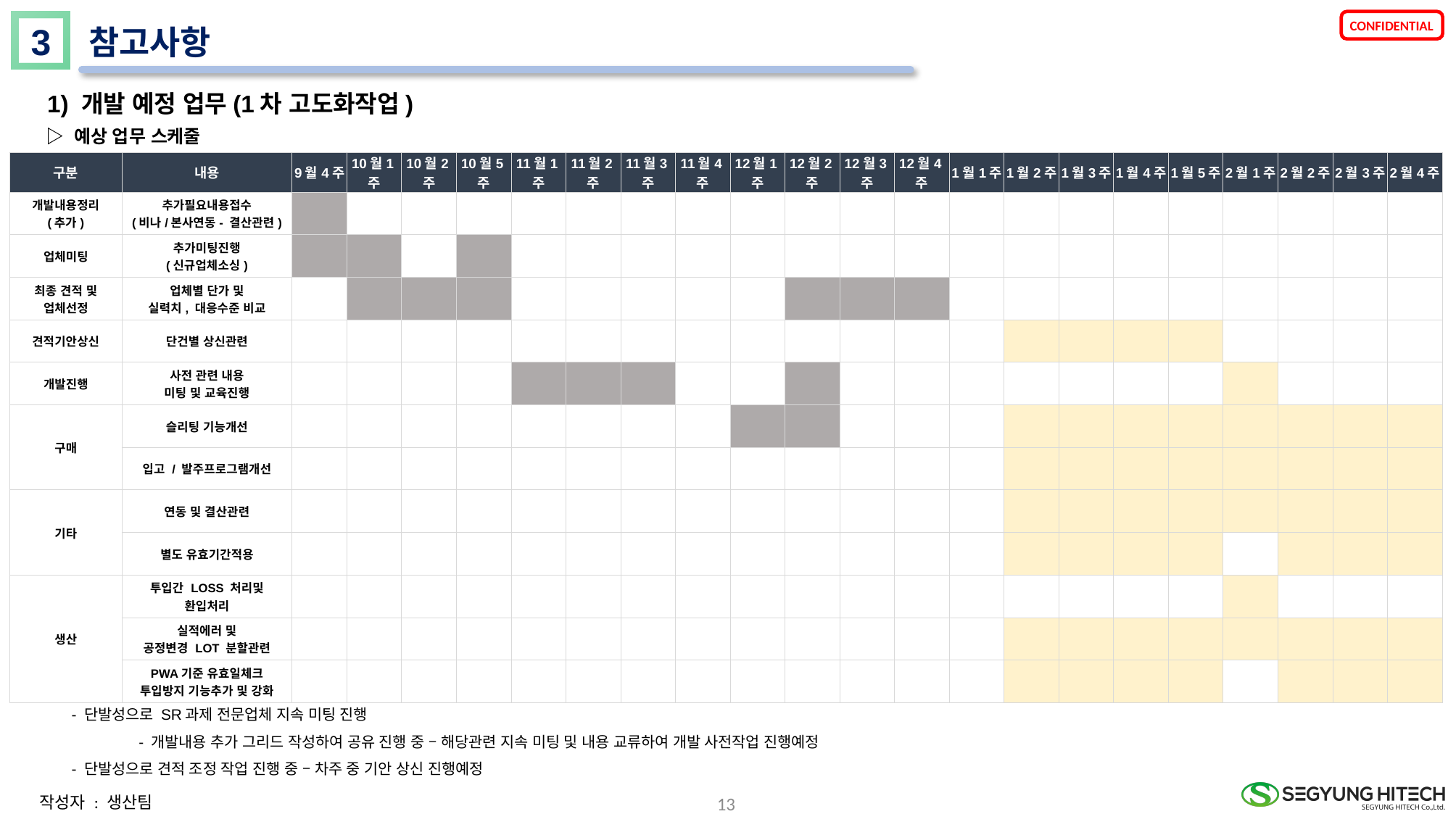

3
참고사항
1) 개발 예정 업무(1차 고도화작업)
           ▷ 예상 업무 스케줄
| 구분 | 내용 | 9월4주 | 10월1주 | 10월2주 | 10월5주 | 11월1주 | 11월2주 | 11월3주 | 11월4주 | 12월1주 | 12월2주 | 12월3주 | 12월4주 | 1월1주 | 1월2주 | 1월3주 | 1월4주 | 1월5주 | 2월1주 | 2월2주 | 2월3주 | 2월4주 |
| --- | --- | --- | --- | --- | --- | --- | --- | --- | --- | --- | --- | --- | --- | --- | --- | --- | --- | --- | --- | --- | --- | --- |
| 개발내용정리 (추가) | 추가필요내용접수 (비나/본사연동- 결산관련) |  |  |  |  |  |  |  |  |  |  |  |  |  |  |  |  |  |  |  |  |  |
| 업체미팅 | 추가미팅진행 (신규업체소싱) |  |  |  |  |  |  |  |  |  |  |  |  |  |  |  |  |  |  |  |  |  |
| 최종 견적 및 업체선정 | 업체별 단가 및 실력치, 대응수준 비교 |  |  |  |  |  |  |  |  |  |  |  |  |  |  |  |  |  |  |  |  |  |
| 견적기안상신 | 단건별 상신관련 |  |  |  |  |  |  |  |  |  |  |  |  |  |  |  |  |  |  |  |  |  |
| 개발진행 | 사전 관련 내용 미팅 및 교육진행 |  |  |  |  |  |  |  |  |  |  |  |  |  |  |  |  |  |  |  |  |  |
| 구매 | 슬리팅 기능개선 |  |  |  |  |  |  |  |  |  |  |  |  |  |  |  |  |  |  |  |  |  |
|  | 입고 / 발주프로그램개선 |  |  |  |  |  |  |  |  |  |  |  |  |  |  |  |  |  |  |  |  |  |
| 기타 | 연동 및 결산관련 |  |  |  |  |  |  |  |  |  |  |  |  |  |  |  |  |  |  |  |  |  |
|  | 별도 유효기간적용 |  |  |  |  |  |  |  |  |  |  |  |  |  |  |  |  |  |  |  |  |  |
| 생산 | 투입간 LOSS 처리및 환입처리 |  |  |  |  |  |  |  |  |  |  |  |  |  |  |  |  |  |  |  |  |  |
|  | 실적에러 및 공정변경 LOT 분할관련 |  |  |  |  |  |  |  |  |  |  |  |  |  |  |  |  |  |  |  |  |  |
|  | PWA기준 유효일체크 투입방지 기능추가 및 강화 |  |  |  |  |  |  |  |  |  |  |  |  |  |  |  |  |  |  |  |  |  |
             - 단발성으로 SR과제 전문업체 지속 미팅 진행
	   - 개발내용 추가 그리드 작성하여 공유 진행 중 – 해당관련 지속 미팅 및 내용 교류하여 개발 사전작업 진행예정
             - 단발성으로 견적 조정 작업 진행 중 – 차주 중 기안 상신 진행예정
13
작성자 : 생산팀